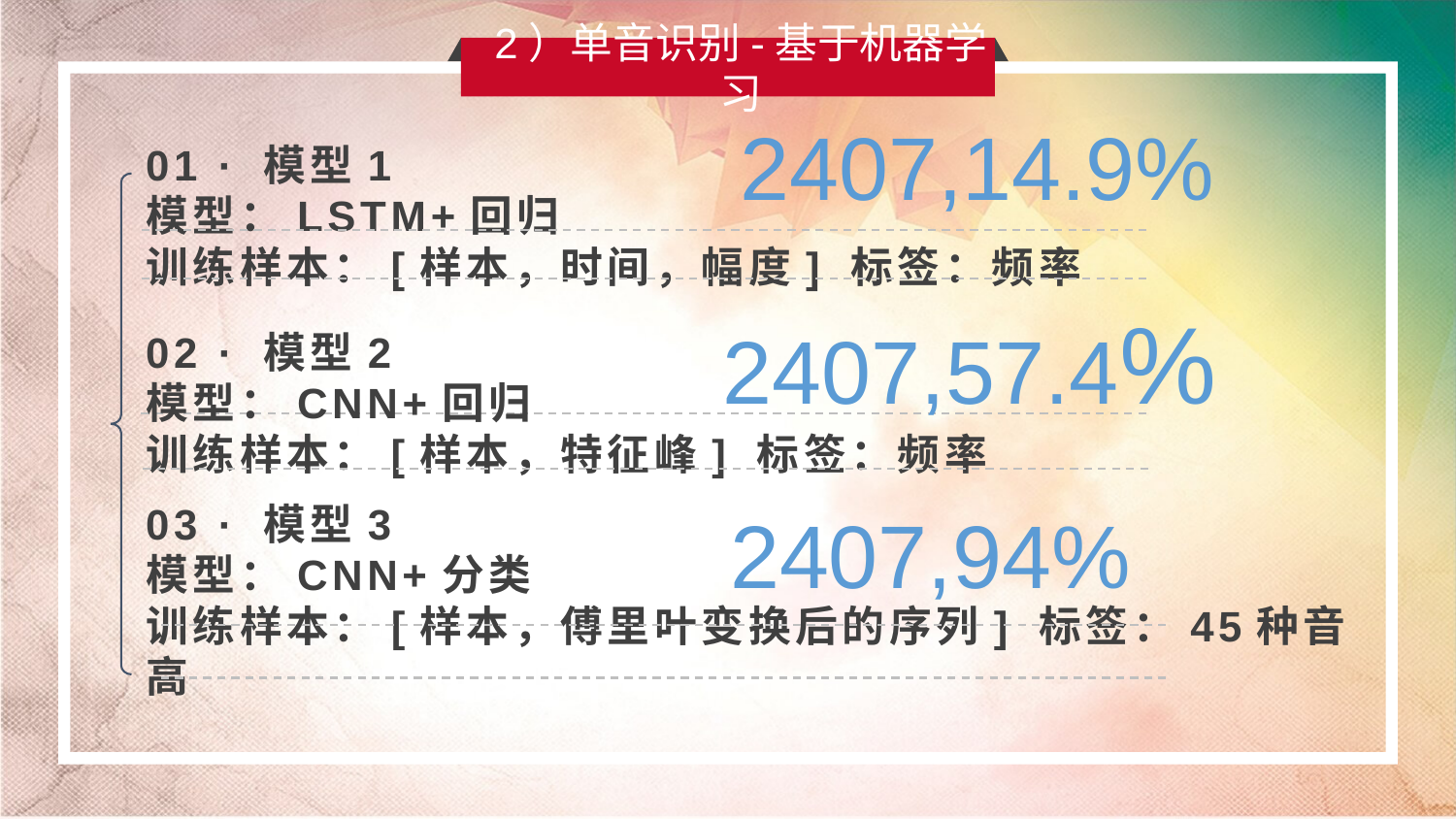

2）单音识别-基于机器学习

2407,14.9%
01 · 模型1
模型：LSTM+回归
训练样本：[样本，时间，幅度] 标签：频率

2407,57.4%
02 · 模型2
模型：CNN+回归
训练样本：[样本，特征峰] 标签：频率
2407,94%
03 · 模型3
模型：CNN+分类
训练样本：[样本，傅里叶变换后的序列] 标签：45种音高